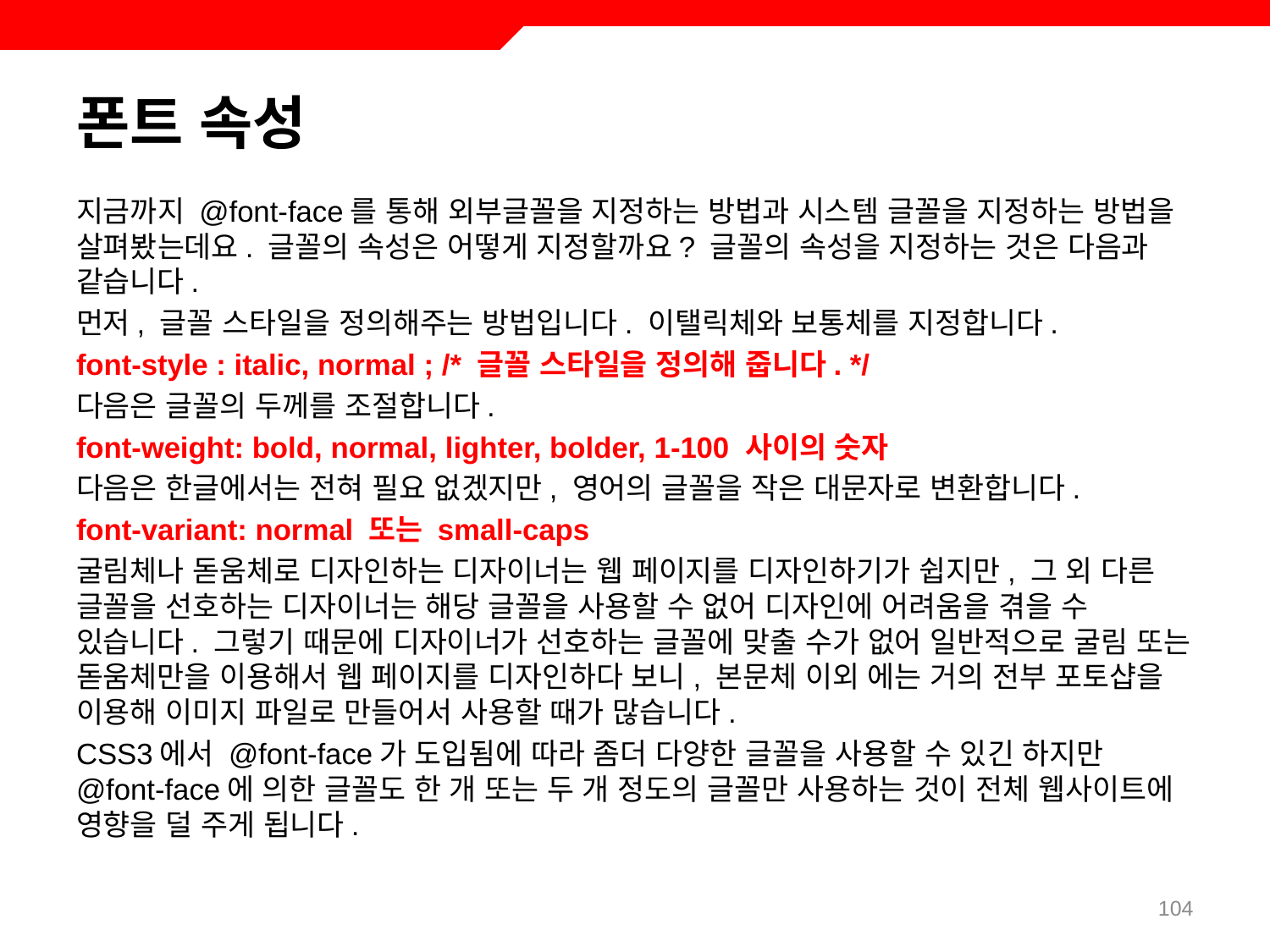

# 폰트 속성
지금까지 @font-face를 통해 외부글꼴을 지정하는 방법과 시스템 글꼴을 지정하는 방법을 살펴봤는데요. 글꼴의 속성은 어떻게 지정할까요? 글꼴의 속성을 지정하는 것은 다음과 같습니다.
먼저, 글꼴 스타일을 정의해주는 방법입니다. 이탤릭체와 보통체를 지정합니다.
font-style : italic, normal ; /* 글꼴 스타일을 정의해 줍니다. */
다음은 글꼴의 두께를 조절합니다.
font-weight: bold, normal, lighter, bolder, 1-100 사이의 숫자
다음은 한글에서는 전혀 필요 없겠지만, 영어의 글꼴을 작은 대문자로 변환합니다.
font-variant: normal 또는 small-caps
굴림체나 돋움체로 디자인하는 디자이너는 웹 페이지를 디자인하기가 쉽지만, 그 외 다른 글꼴을 선호하는 디자이너는 해당 글꼴을 사용할 수 없어 디자인에 어려움을 겪을 수 있습니다. 그렇기 때문에 디자이너가 선호하는 글꼴에 맞출 수가 없어 일반적으로 굴림 또는 돋움체만을 이용해서 웹 페이지를 디자인하다 보니, 본문체 이외 에는 거의 전부 포토샵을 이용해 이미지 파일로 만들어서 사용할 때가 많습니다.
CSS3에서 @font-face가 도입됨에 따라 좀더 다양한 글꼴을 사용할 수 있긴 하지만 @font-face에 의한 글꼴도 한 개 또는 두 개 정도의 글꼴만 사용하는 것이 전체 웹사이트에 영향을 덜 주게 됩니다.

104